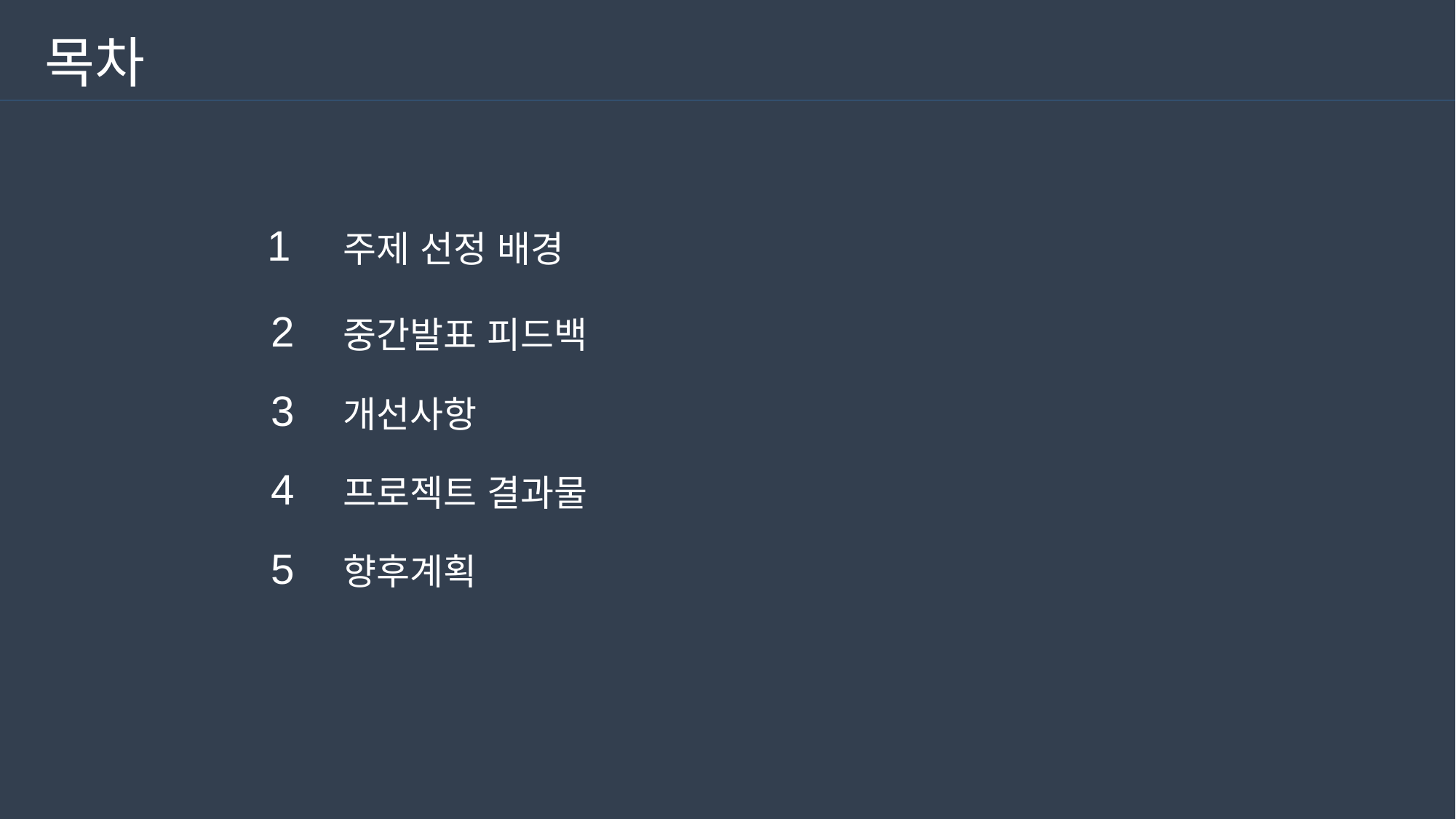

목차
1
주제 선정 배경
2
중간발표 피드백
3
개선사항
4
프로젝트 결과물
5
향후계획